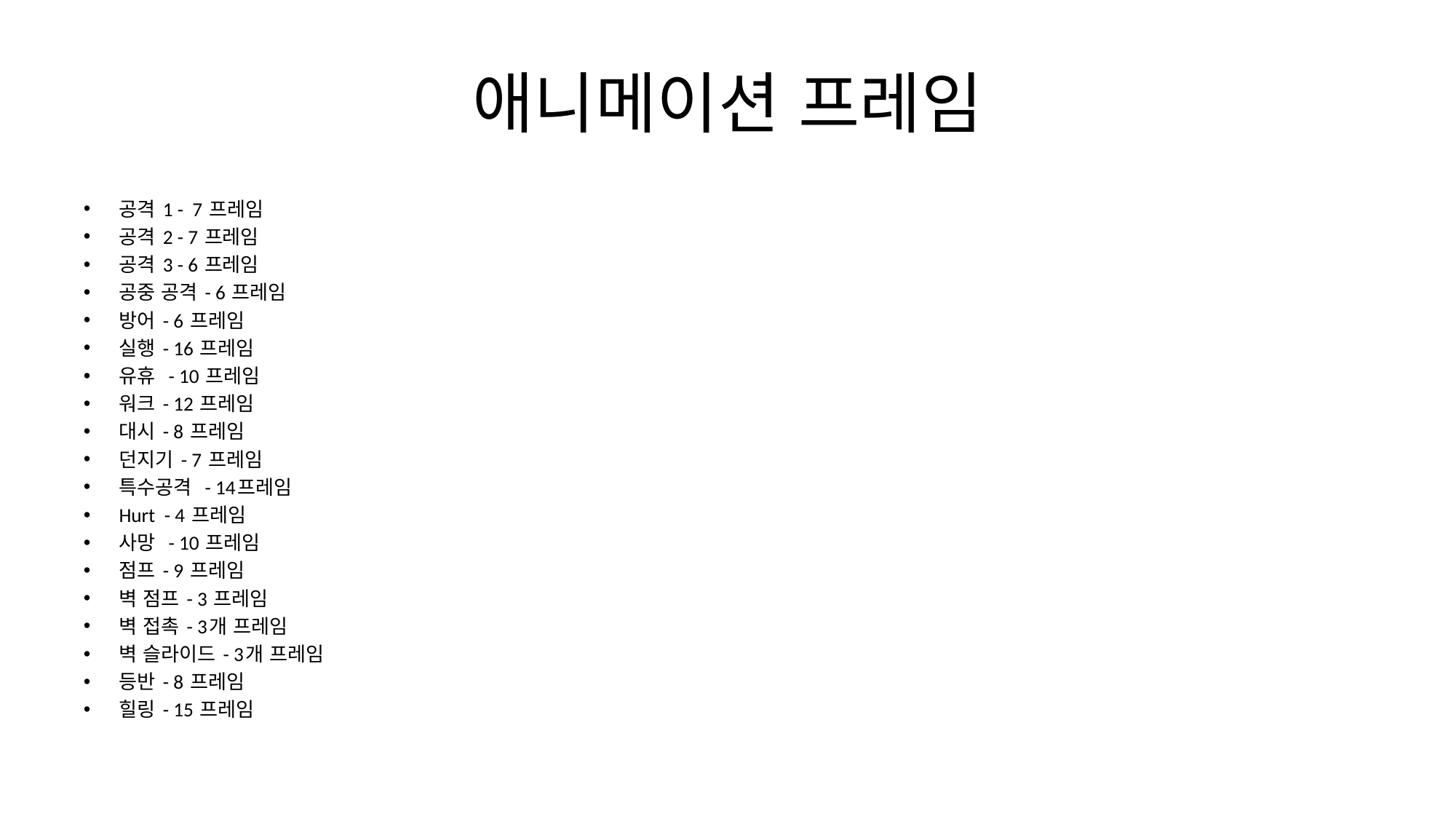

# 애니메이션 프레임
공격 1 -  7 프레임
공격 2 - 7 프레임
공격 3 - 6 프레임
공중 공격 - 6 프레임
방어 - 6 프레임
실행 - 16 프레임
유휴  - 10 프레임
워크 - 12 프레임
대시 - 8 프레임
던지기 - 7 프레임
특수공격  - 14프레임
Hurt  - 4 프레임
사망  - 10 프레임
점프 - 9 프레임
벽 점프 - 3 프레임
벽 접촉 - 3개 프레임
벽 슬라이드 - 3개 프레임
등반 - 8 프레임
힐링 - 15 프레임